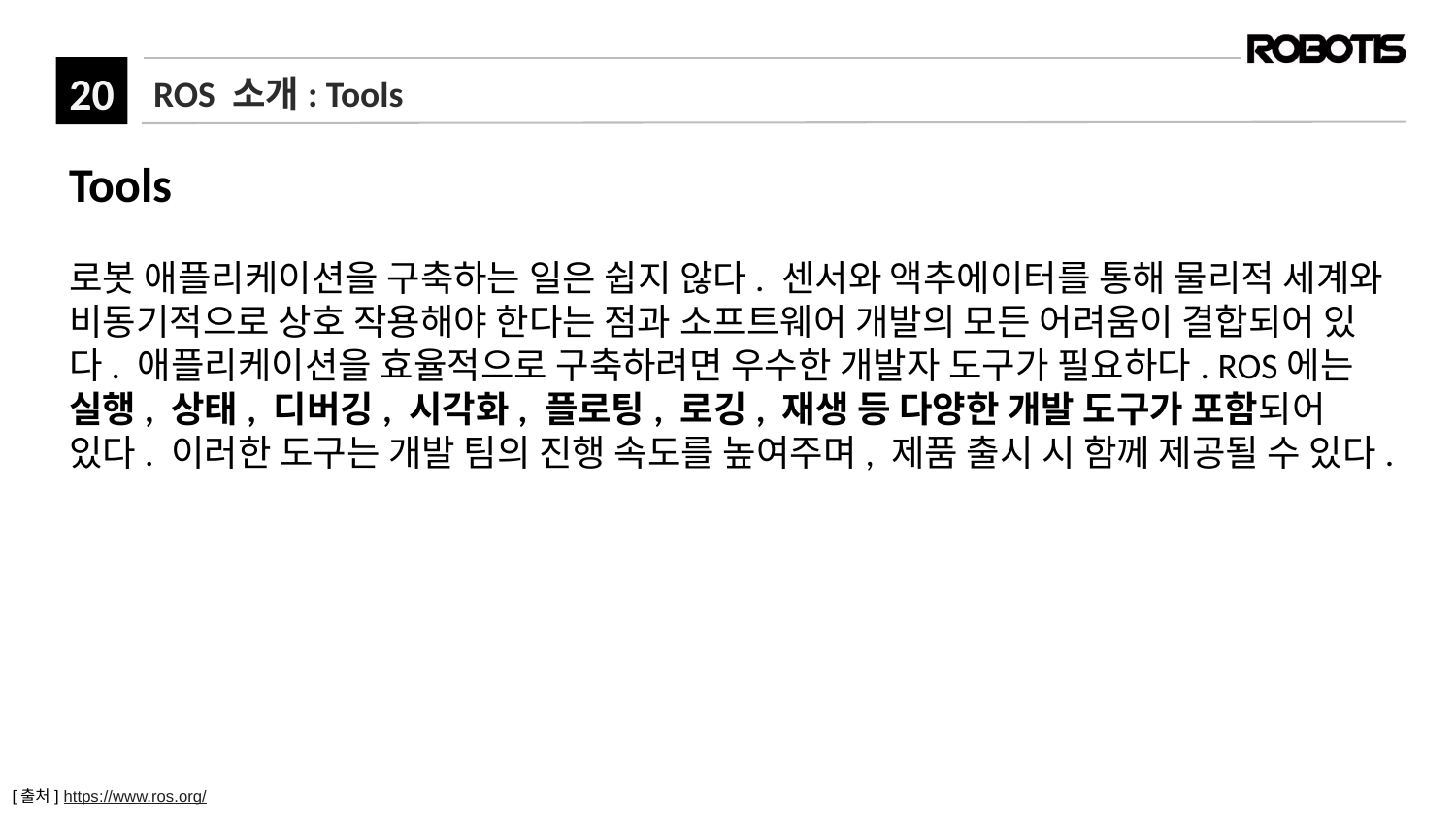

# ROS 소개: Tools
Tools

로봇 애플리케이션을 구축하는 일은 쉽지 않다. 센서와 액추에이터를 통해 물리적 세계와 비동기적으로 상호 작용해야 한다는 점과 소프트웨어 개발의 모든 어려움이 결합되어 있다. 애플리케이션을 효율적으로 구축하려면 우수한 개발자 도구가 필요하다. ROS에는 실행, 상태, 디버깅, 시각화, 플로팅, 로깅, 재생 등 다양한 개발 도구가 포함되어 있다. 이러한 도구는 개발 팀의 진행 속도를 높여주며, 제품 출시 시 함께 제공될 수 있다.
[출처] https://www.ros.org/